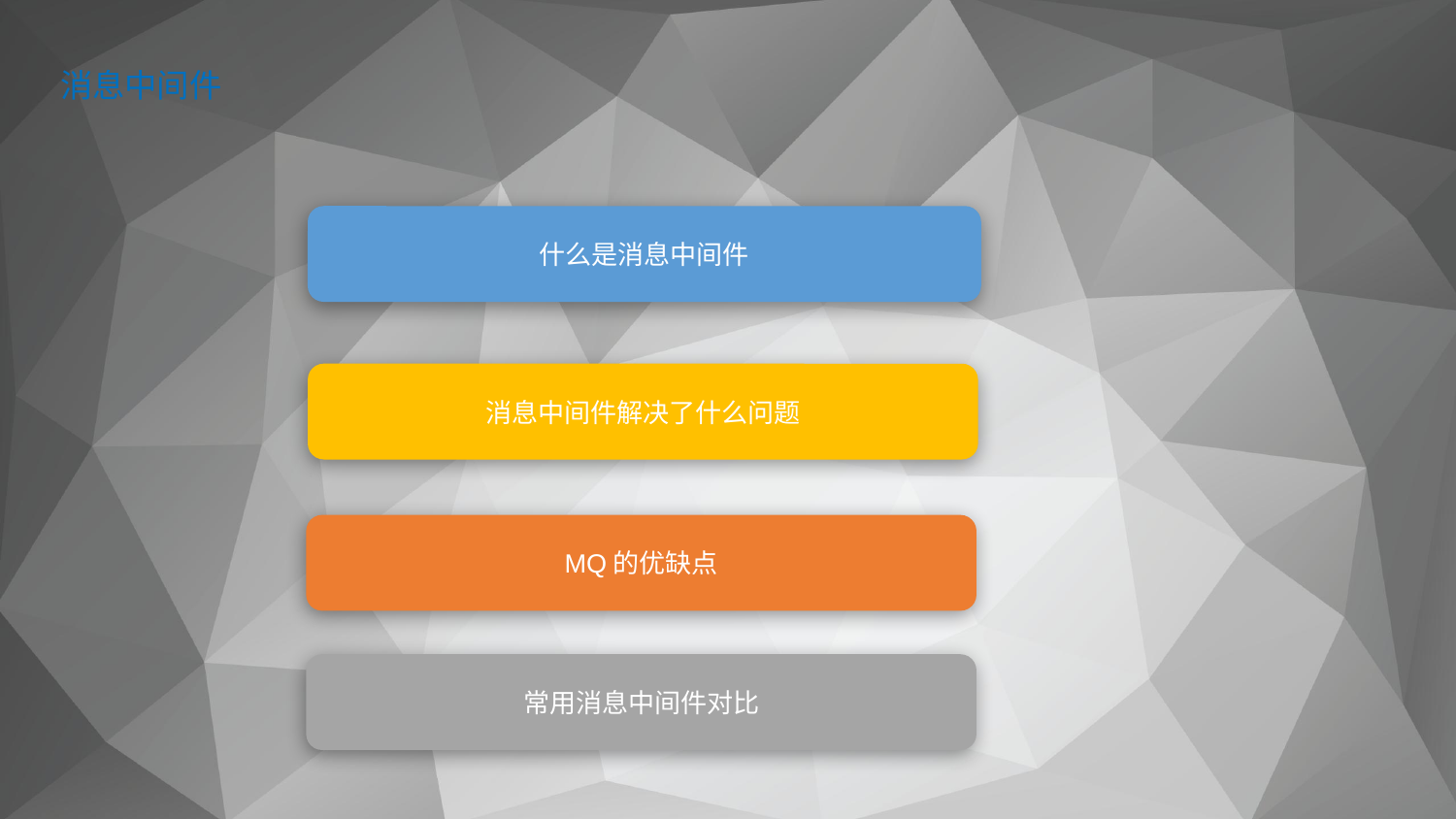

消息中间件
什么是消息中间件
消息中间件解决了什么问题
MQ的优缺点
常用消息中间件对比